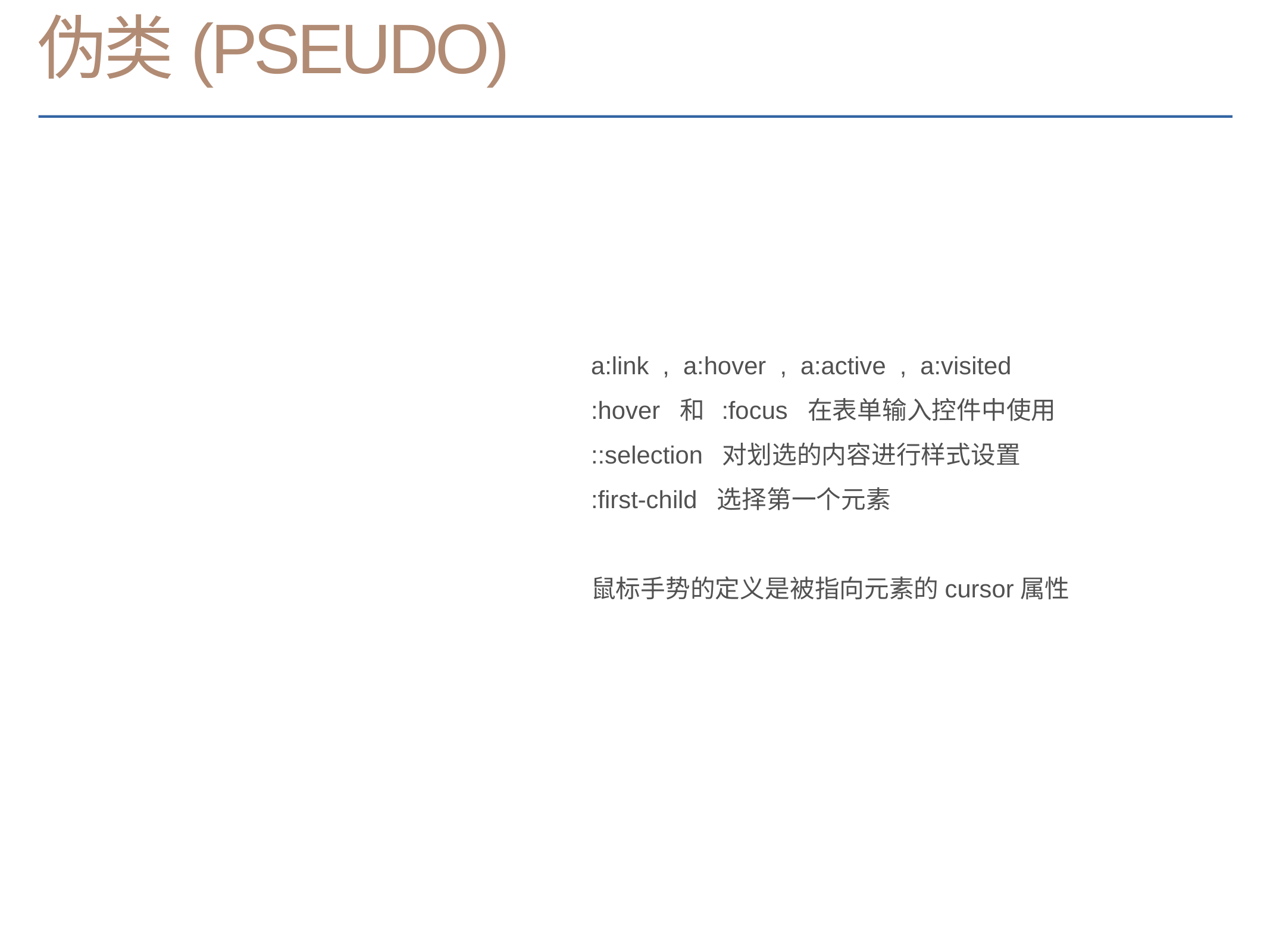

# 伪类(Pseudo)
a:link  ,  a:hover  ,  a:active  ,  a:visited
:hover  和  :focus  在表单输入控件中使用
::selection  对划选的内容进行样式设置
:first-child  选择第一个元素

鼠标手势的定义是被指向元素的cursor属性
23